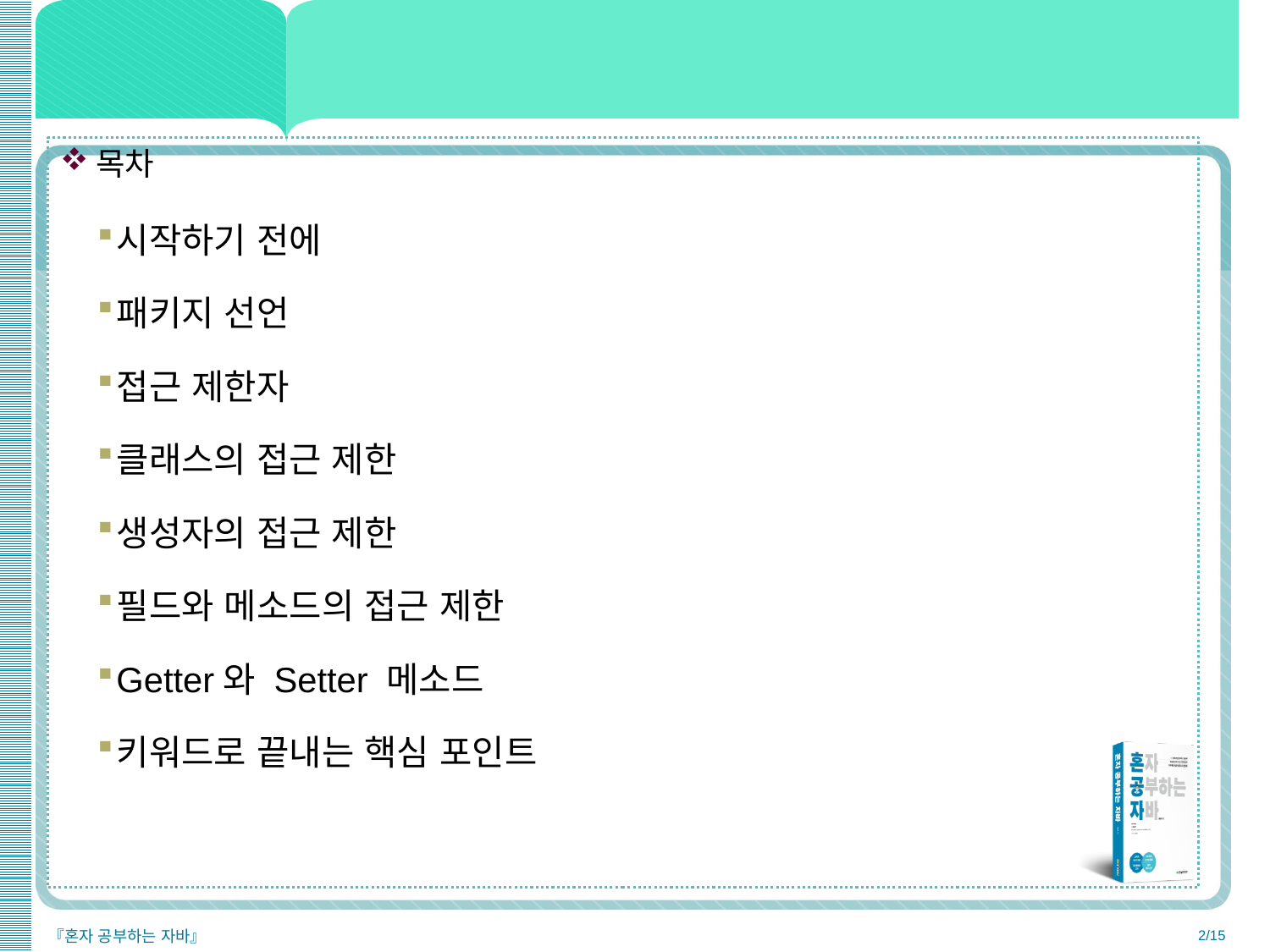

목차
시작하기 전에
패키지 선언
접근 제한자
클래스의 접근 제한
생성자의 접근 제한
필드와 메소드의 접근 제한
Getter와 Setter 메소드
키워드로 끝내는 핵심 포인트